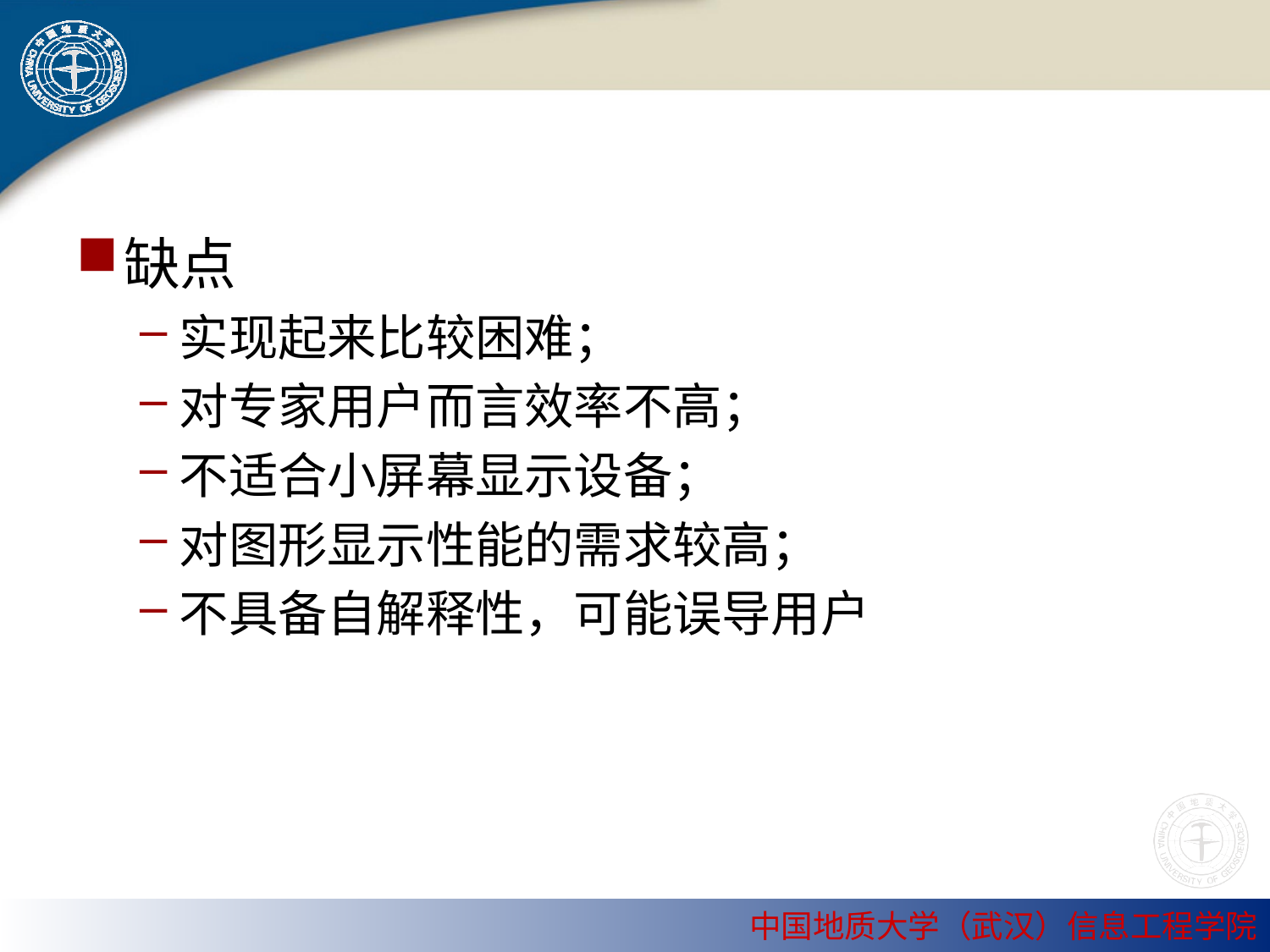

#
缺点
实现起来比较困难；
对专家用户而言效率不高；
不适合小屏幕显示设备；
对图形显示性能的需求较高；
不具备自解释性，可能误导用户